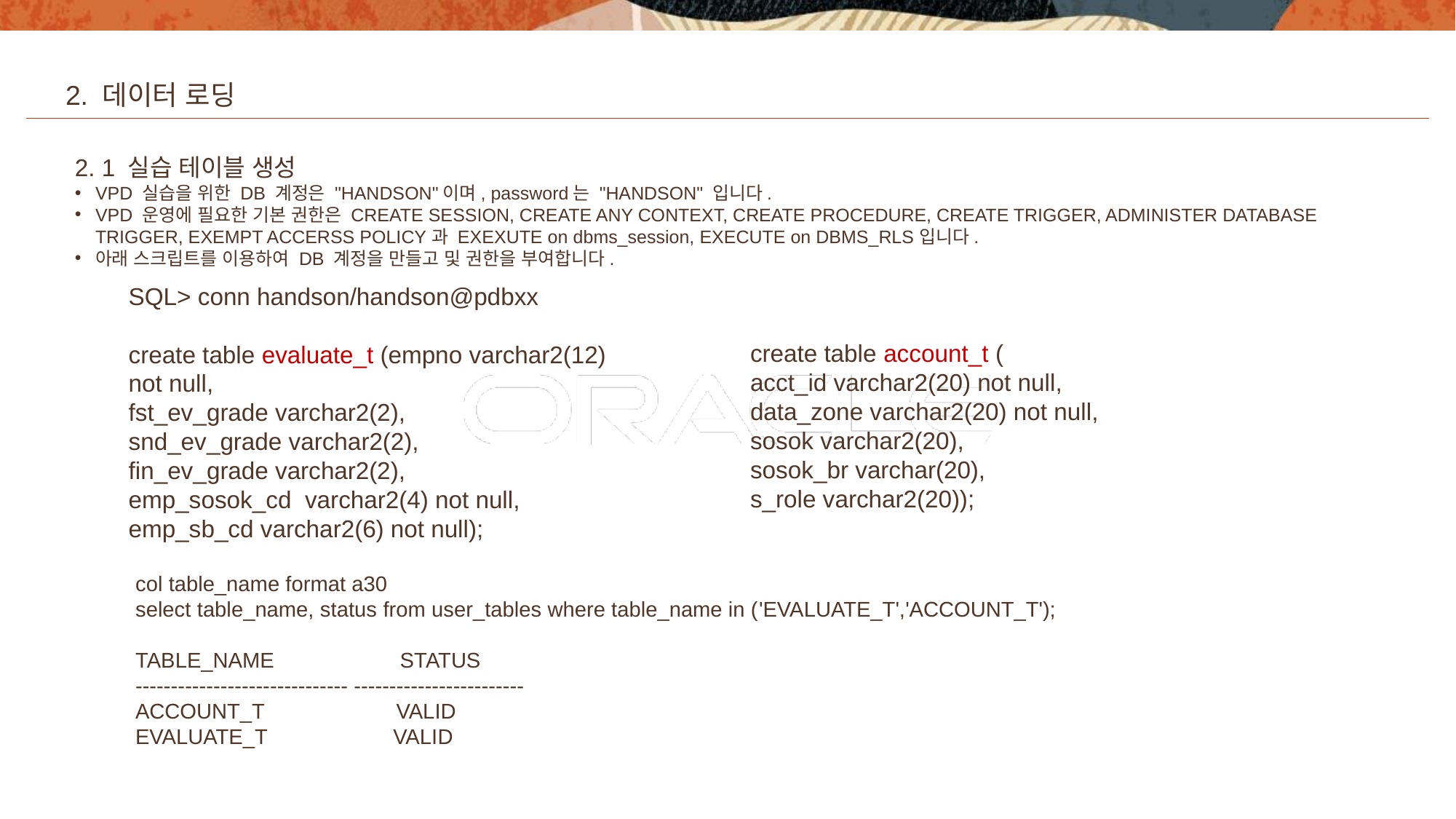

2. 데이터 로딩
2. 1 실습 테이블 생성
VPD 실습을 위한 DB 계정은 "HANDSON"이며, password는 "HANDSON" 입니다.
VPD 운영에 필요한 기본 권한은 CREATE SESSION, CREATE ANY CONTEXT, CREATE PROCEDURE, CREATE TRIGGER, ADMINISTER DATABASE TRIGGER, EXEMPT ACCERSS POLICY과 EXEXUTE on dbms_session, EXECUTE on DBMS_RLS입니다.
아래 스크립트를 이용하여 DB 계정을 만들고 및 권한을 부여합니다.
SQL> conn handson/handson@pdbxx

create table evaluate_t (empno varchar2(12) not null,
fst_ev_grade varchar2(2),
snd_ev_grade varchar2(2),
fin_ev_grade varchar2(2),
emp_sosok_cd  varchar2(4) not null,
emp_sb_cd varchar2(6) not null);
create table account_t (
acct_id varchar2(20) not null,
data_zone varchar2(20) not null,
sosok varchar2(20),
sosok_br varchar(20),
s_role varchar2(20));
col table_name format a30
select table_name, status from user_tables where table_name in ('EVALUATE_T','ACCOUNT_T');

TABLE_NAME                     STATUS
------------------------------ ------------------------
ACCOUNT_T                      VALID
EVALUATE_T                     VALID
20
Copyright © 2020, Oracle and/or its affiliates. All rights reserved.